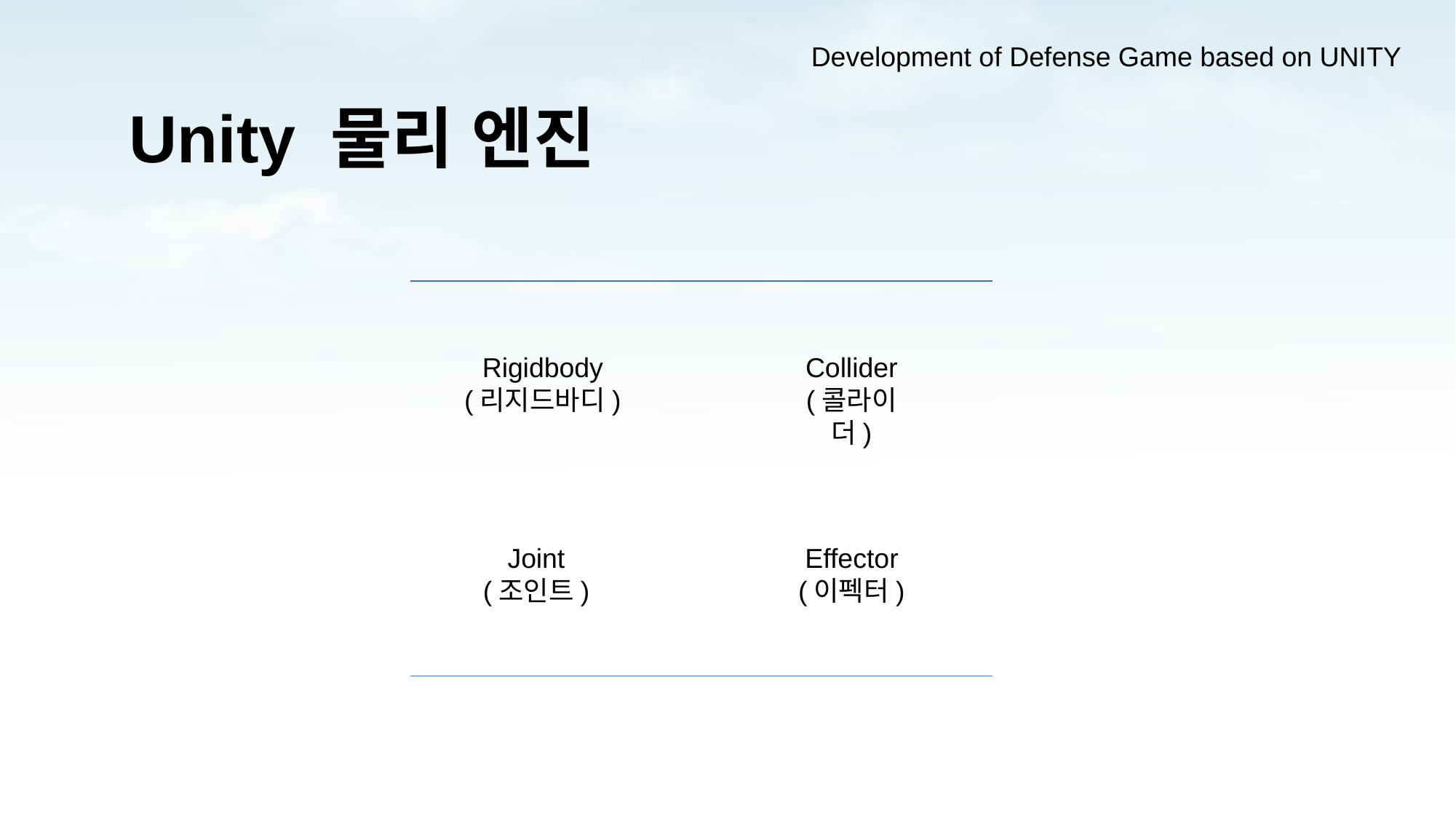

Development of Defense Game based on UNITY
Unity 물리 엔진
|  |  |
| --- | --- |
|  |  |
Rigidbody
(리지드바디)
Collider
(콜라이더)
Effector
(이펙터)
Joint
(조인트)